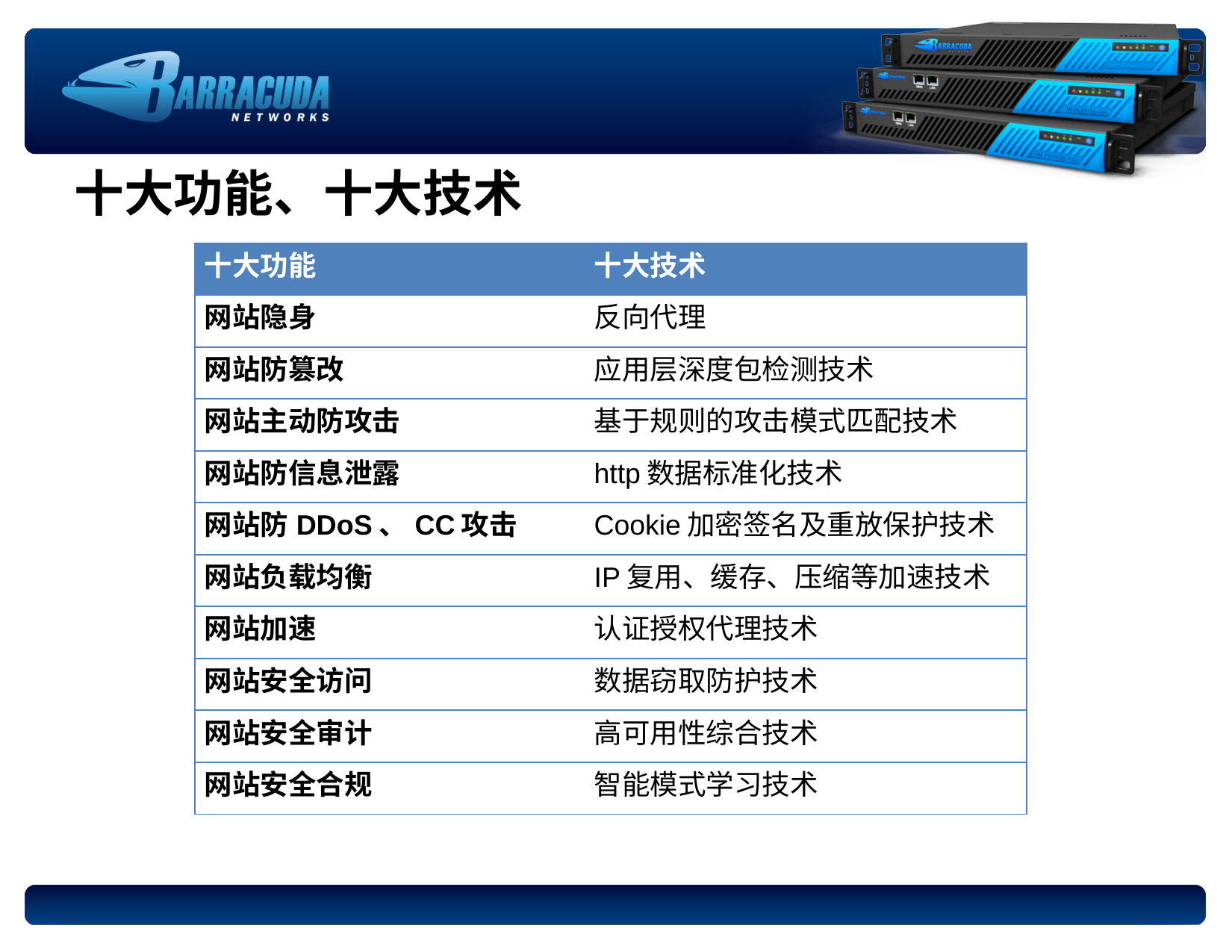

# 十大功能、十大技术

| 十大功能 | 十大技术 |
| --- | --- |
| 网站隐身 | 反向代理 |
| 网站防篡改 | 应用层深度包检测技术 |
| 网站主动防攻击 | 基于规则的攻击模式匹配技术 |
| 网站防信息泄露 | http数据标准化技术 |
| 网站防DDoS、CC攻击 | Cookie加密签名及重放保护技术 |
| 网站负载均衡 | IP复用、缓存、压缩等加速技术 |
| 网站加速 | 认证授权代理技术 |
| 网站安全访问 | 数据窃取防护技术 |
| 网站安全审计 | 高可用性综合技术 |
| 网站安全合规 | 智能模式学习技术 |